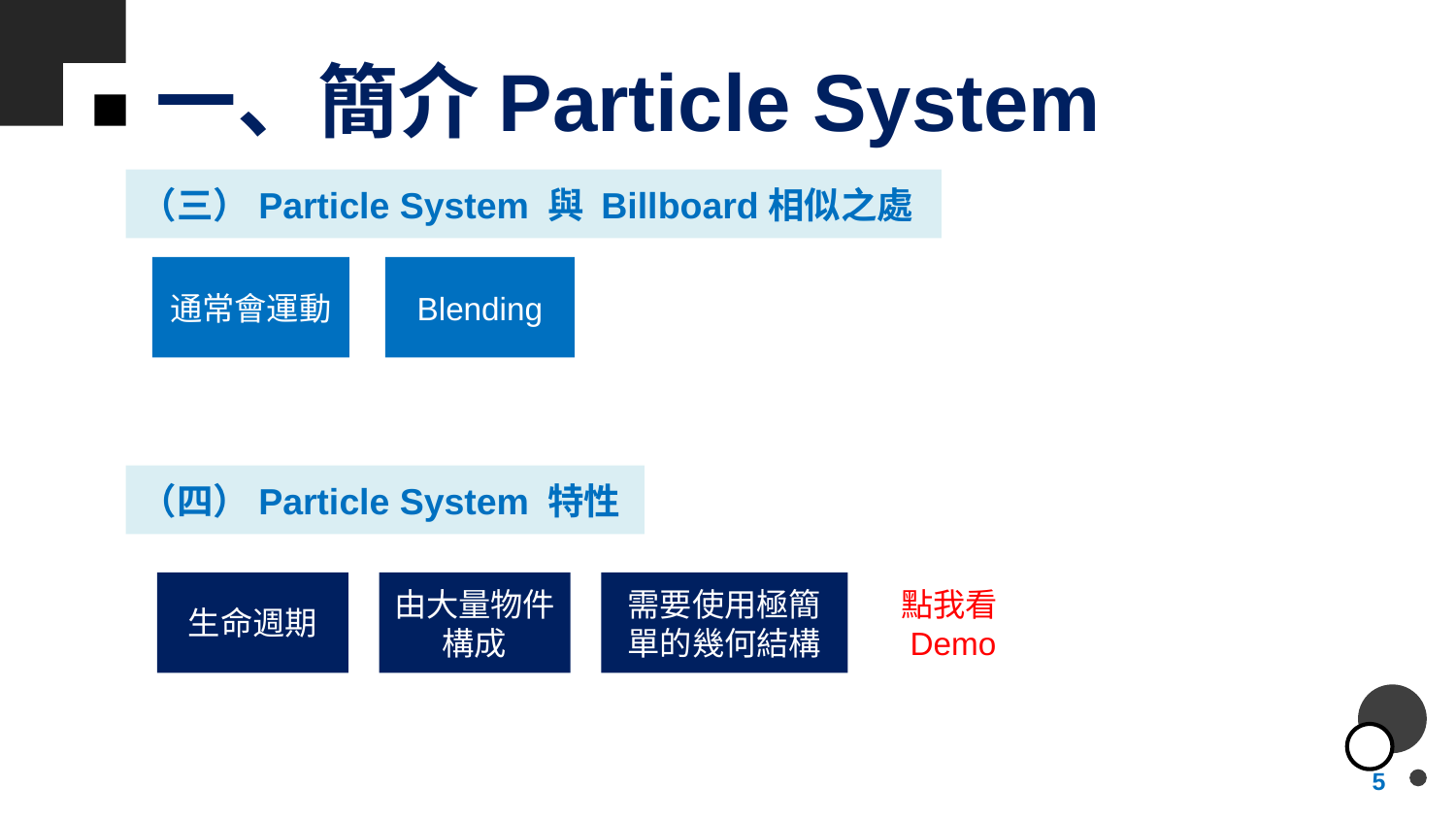

# 一、簡介Particle System
（三）Particle System 與 Billboard相似之處
通常會運動
Blending
（四）Particle System 特性
生命週期
由大量物件構成
點我看Demo
需要使用極簡單的幾何結構

5